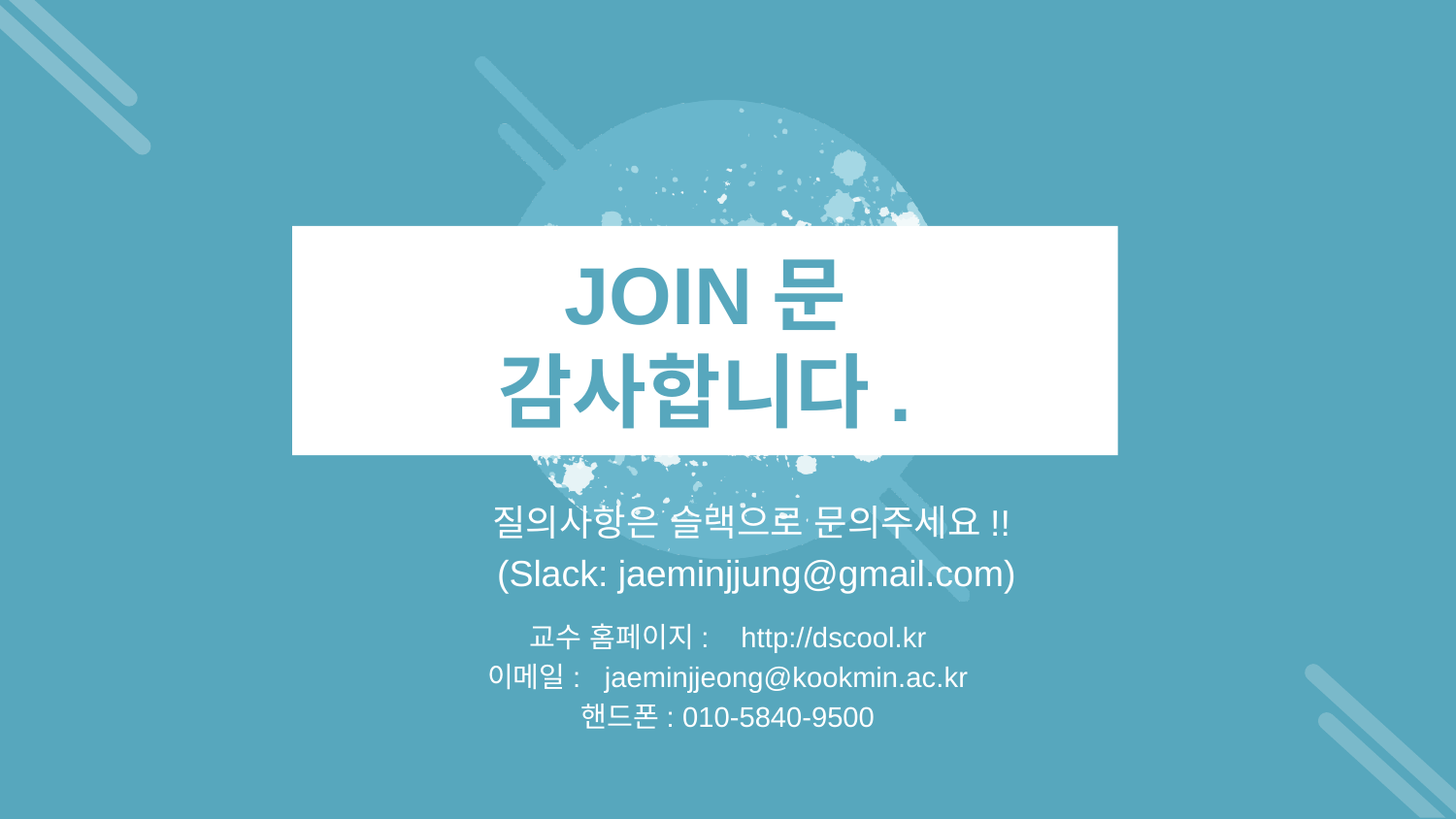

JOIN문
감사합니다.
질의사항은 슬랙으로 문의주세요!!
(Slack: jaeminjjung@gmail.com)
교수 홈페이지:    http://dscool.kr
이메일:   jaeminjjeong@kookmin.ac.kr
핸드폰: 010-5840-9500